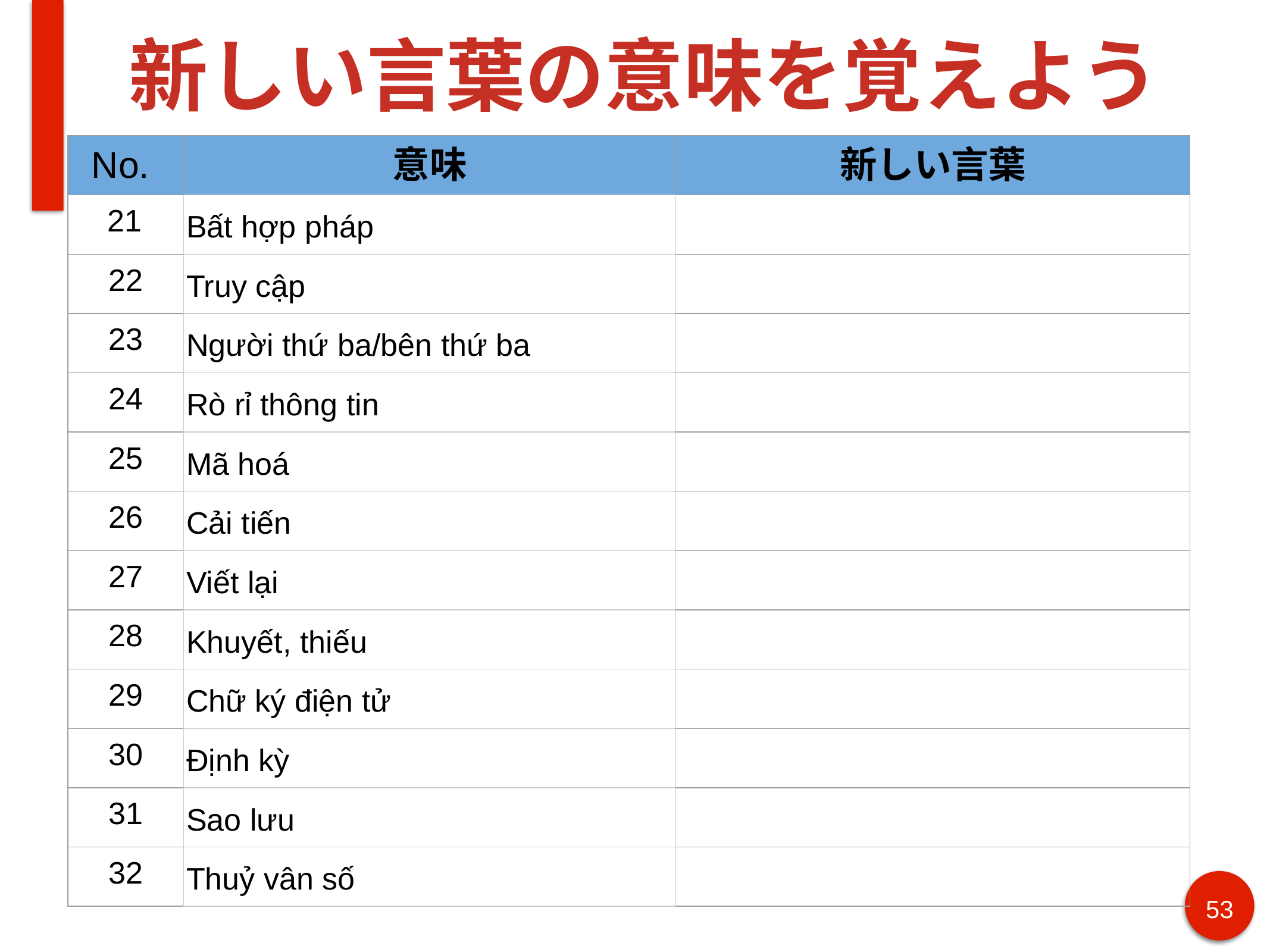

# 新しい言葉の意味を覚えよう
| No. | 意味 | 新しい言葉 |
| --- | --- | --- |
| 21 | Bất hợp pháp |  |
| 22 | Truy cập |  |
| 23 | Người thứ ba/bên thứ ba |  |
| 24 | Rò rỉ thông tin |  |
| 25 | Mã hoá |  |
| 26 | Cải tiến |  |
| 27 | Viết lại |  |
| 28 | Khuyết, thiếu |  |
| 29 | Chữ ký điện tử |  |
| 30 | Định kỳ |  |
| 31 | Sao lưu |  |
| 32 | Thuỷ vân số |  |
53